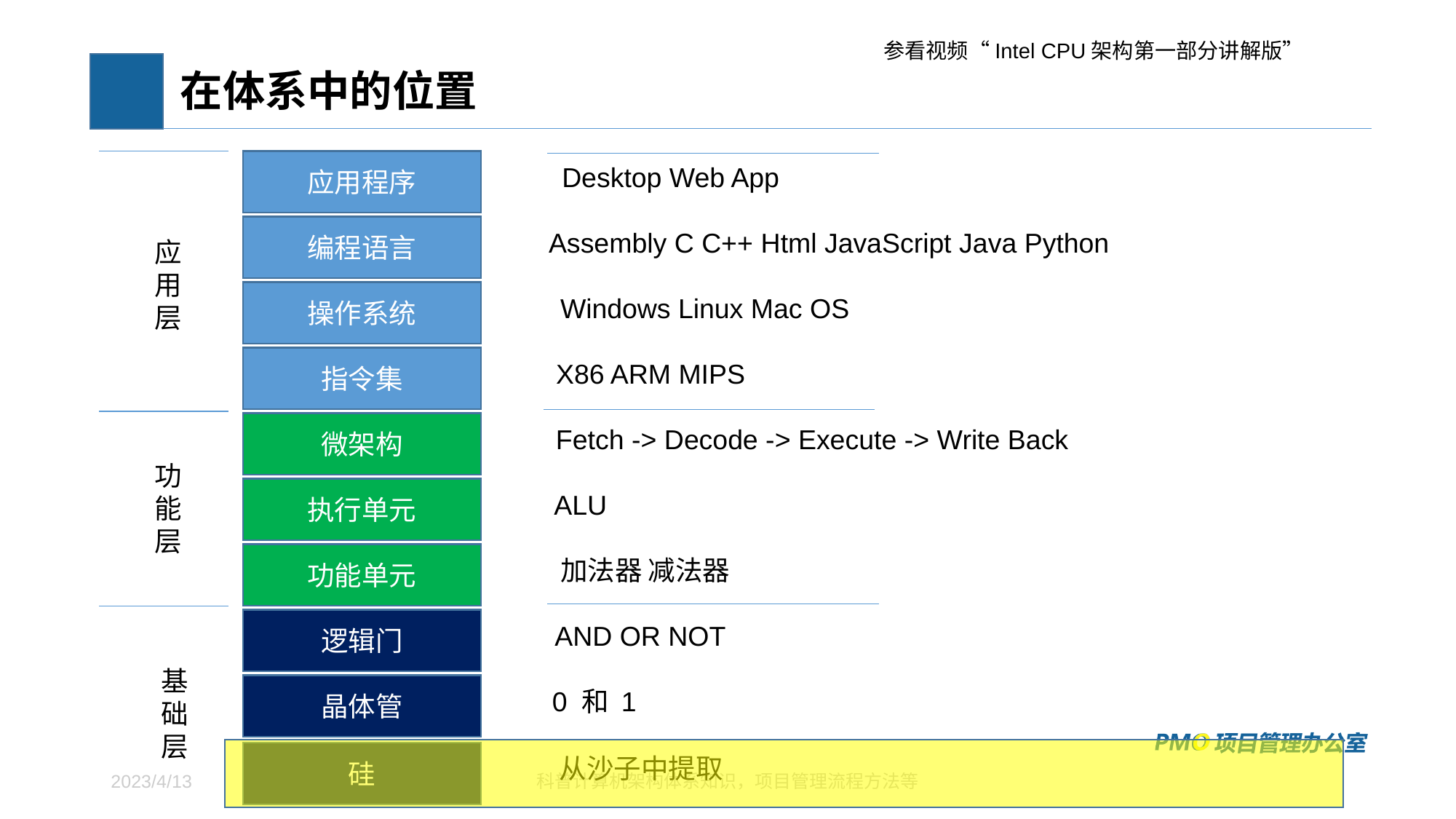

参看视频“Intel CPU架构第一部分讲解版”
# 在体系中的位置
应用程序
 Desktop Web App
编程语言
 Assembly C C++ Html JavaScript Java Python
应用层
操作系统
 Windows Linux Mac OS
指令集
 X86 ARM MIPS
微架构
 Fetch -> Decode -> Execute -> Write Back
功能
层
执行单元
 ALU
功能单元
加法器 减法器
逻辑门
AND OR NOT
基础层
晶体管
0 和 1

硅
从沙子中提取
2023/4/13
科普计算机架构体系知识，项目管理流程方法等